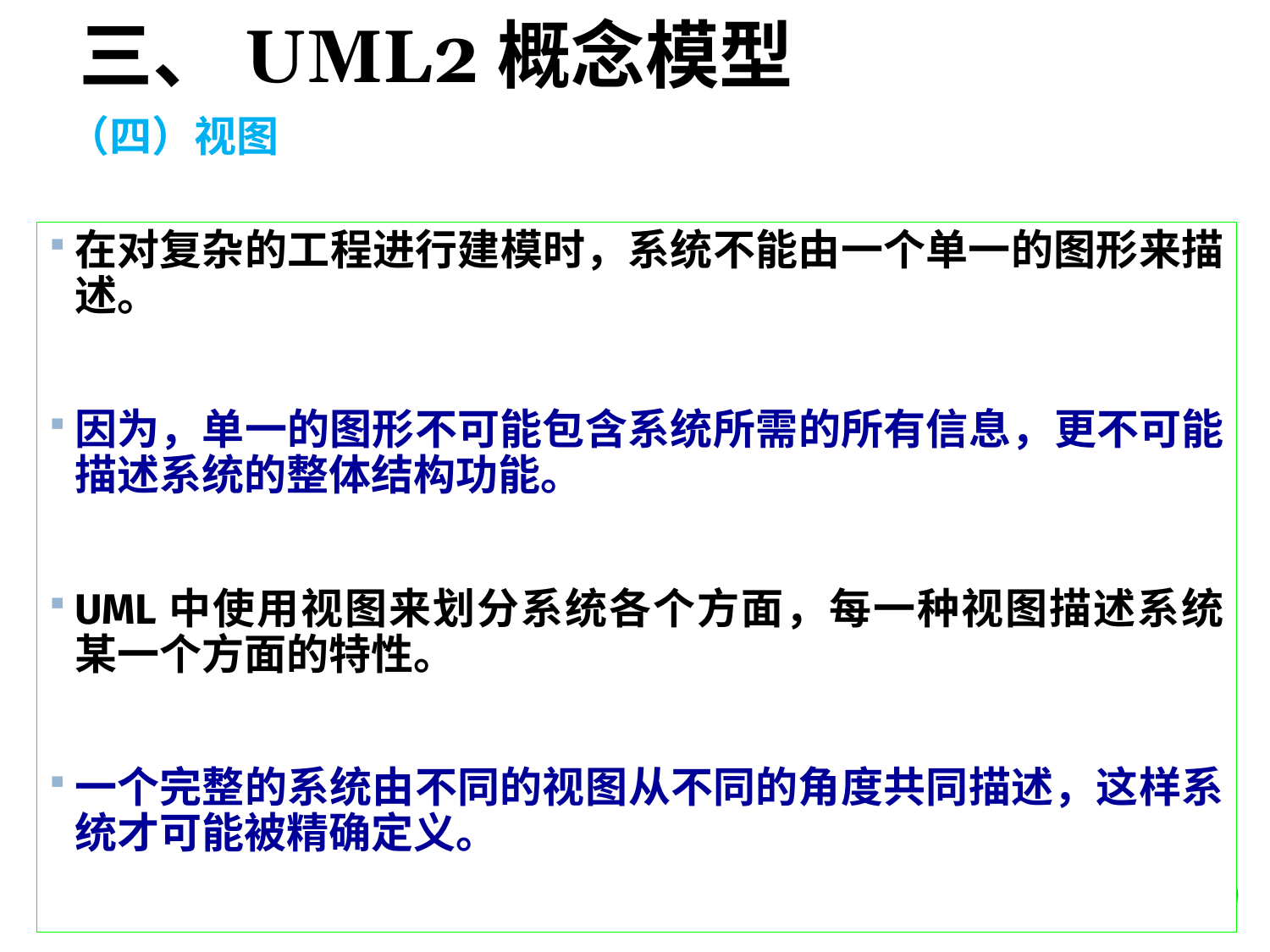

三、UML2概念模型
（四）视图
在对复杂的工程进行建模时，系统不能由一个单一的图形来描述。

因为，单一的图形不可能包含系统所需的所有信息，更不可能描述系统的整体结构功能。

UML中使用视图来划分系统各个方面，每一种视图描述系统某一个方面的特性。

一个完整的系统由不同的视图从不同的角度共同描述，这样系统才可能被精确定义。